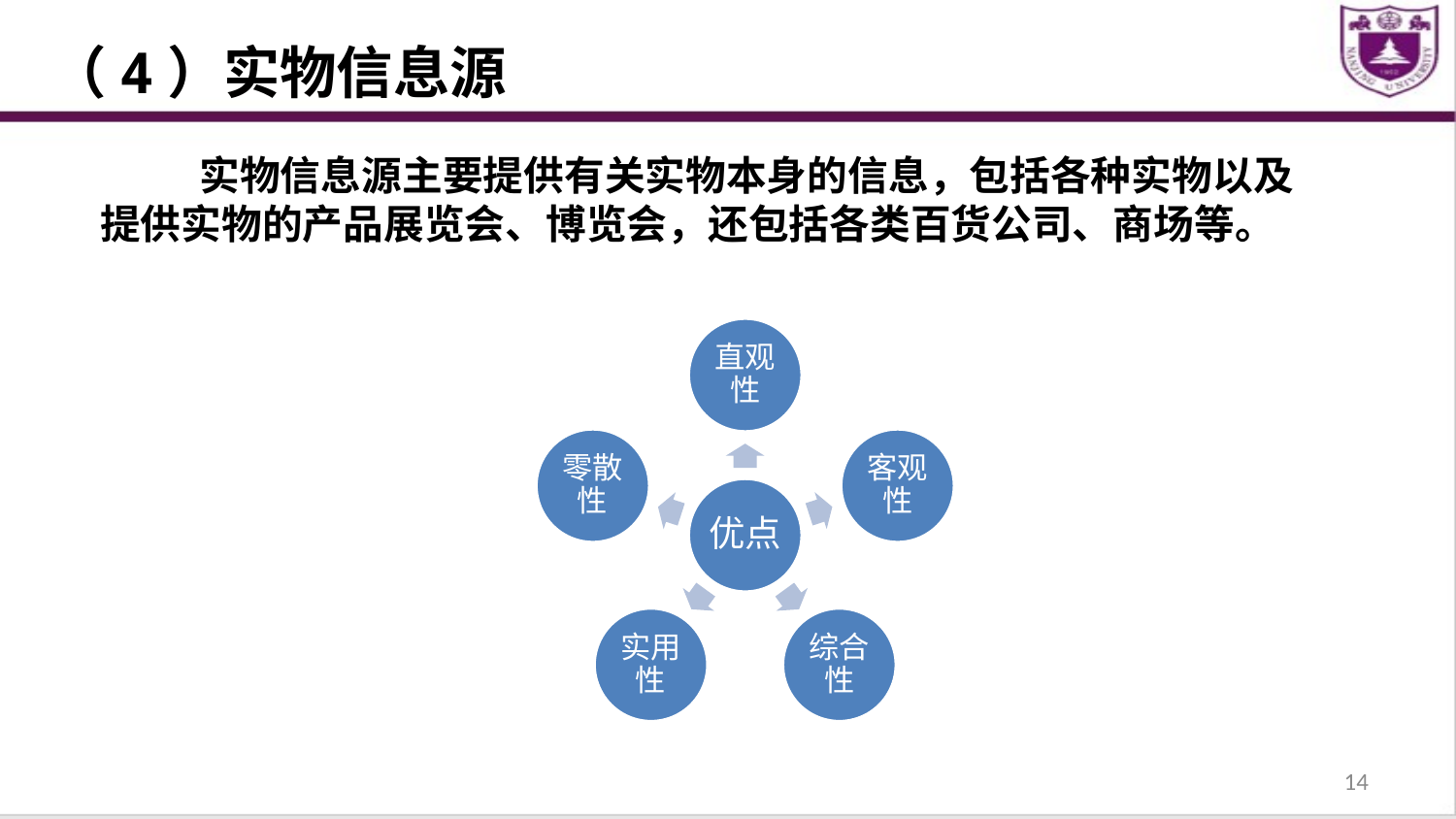

（4）实物信息源
          实物信息源主要提供有关实物本身的信息，包括各种实物以及提供实物的产品展览会、博览会，还包括各类百货公司、商场等。
优点

直观性

客观性

综合性

实用性

零散性
14